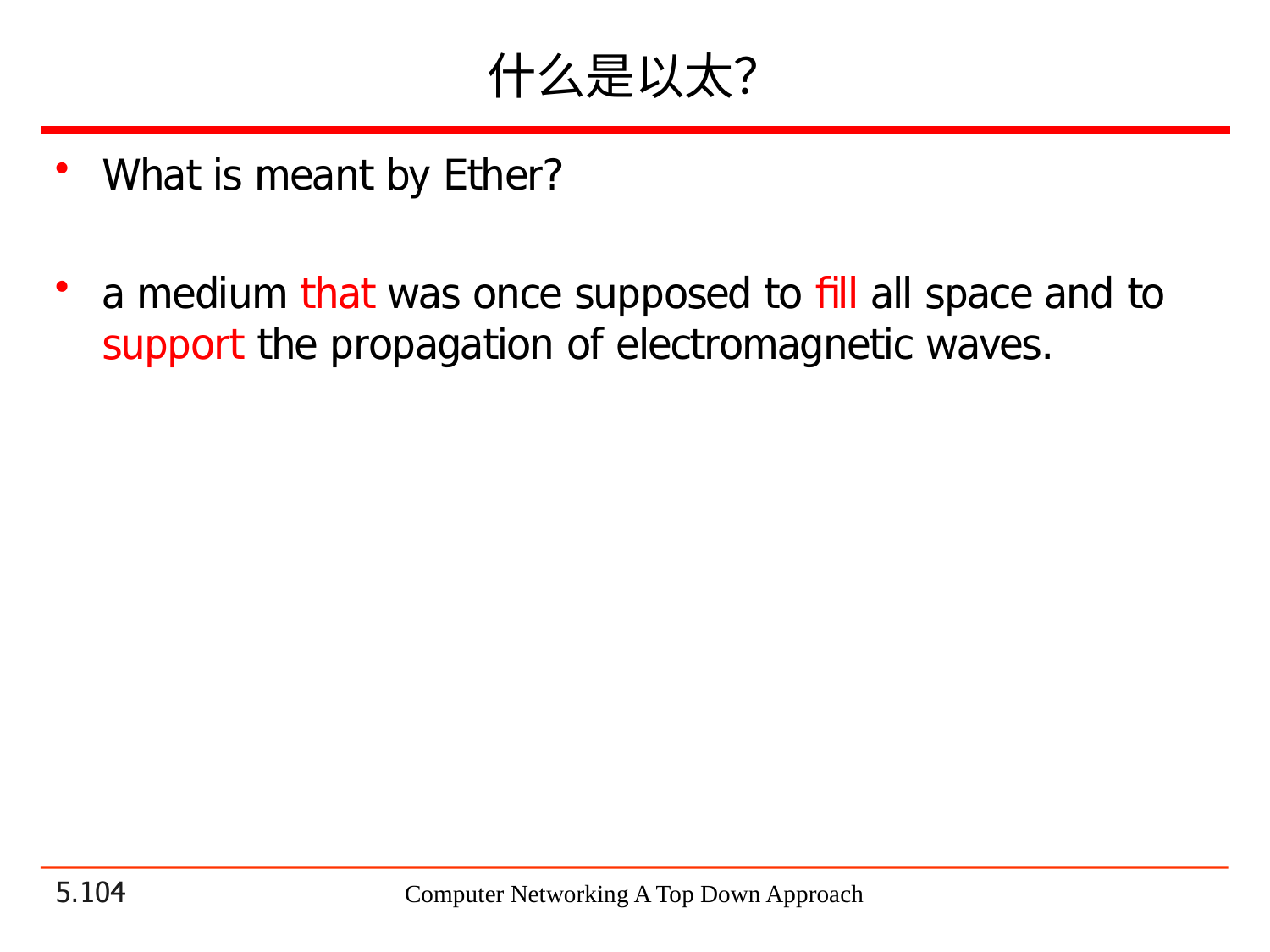

# 什么是以太？
What is meant by Ether?

a medium that was once supposed to fill all space and to support the propagation of electromagnetic waves.